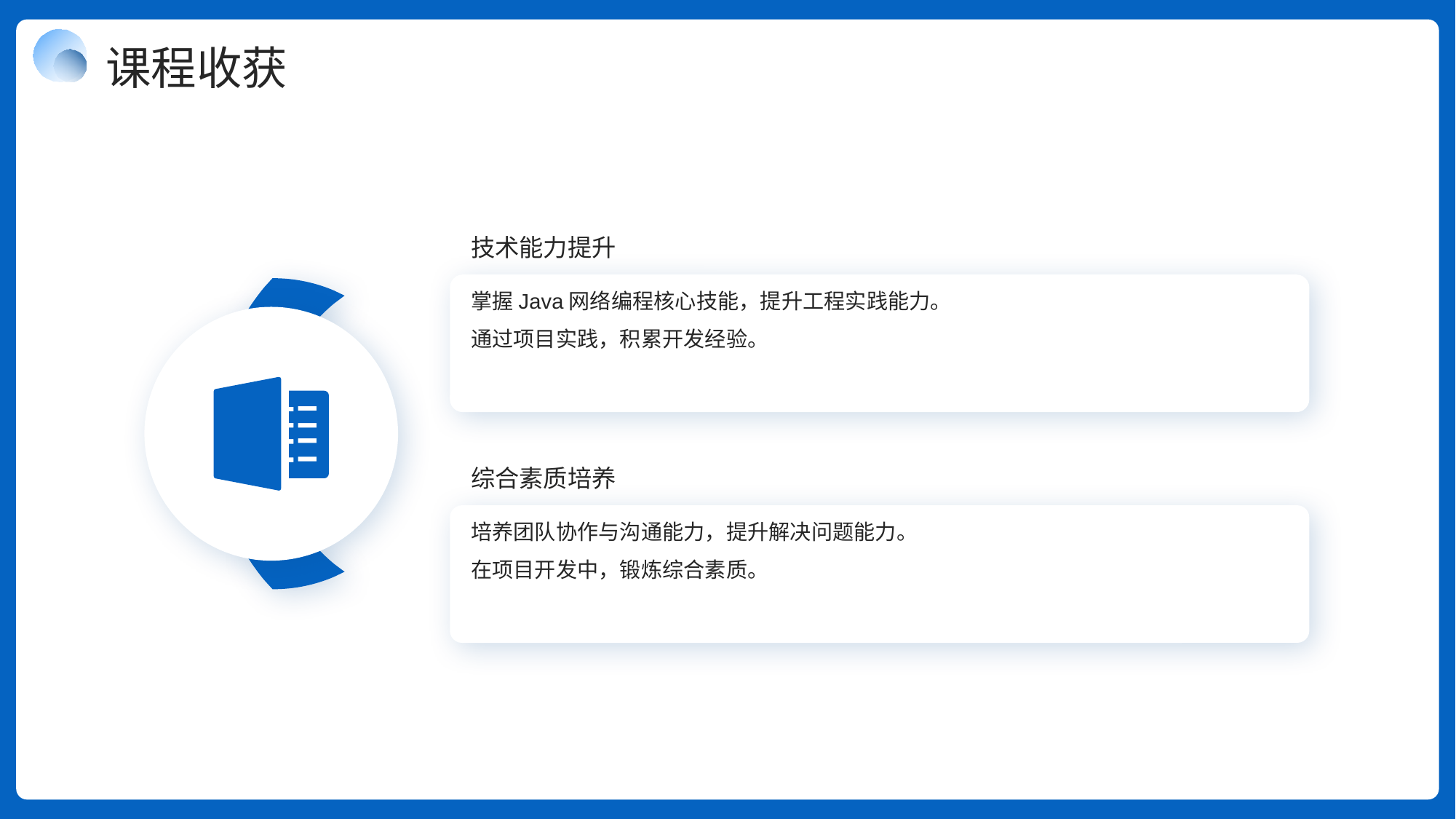

课程收获

技术能力提升

掌握Java网络编程核心技能，提升工程实践能力。
通过项目实践，积累开发经验。

综合素质培养

培养团队协作与沟通能力，提升解决问题能力。
在项目开发中，锻炼综合素质。